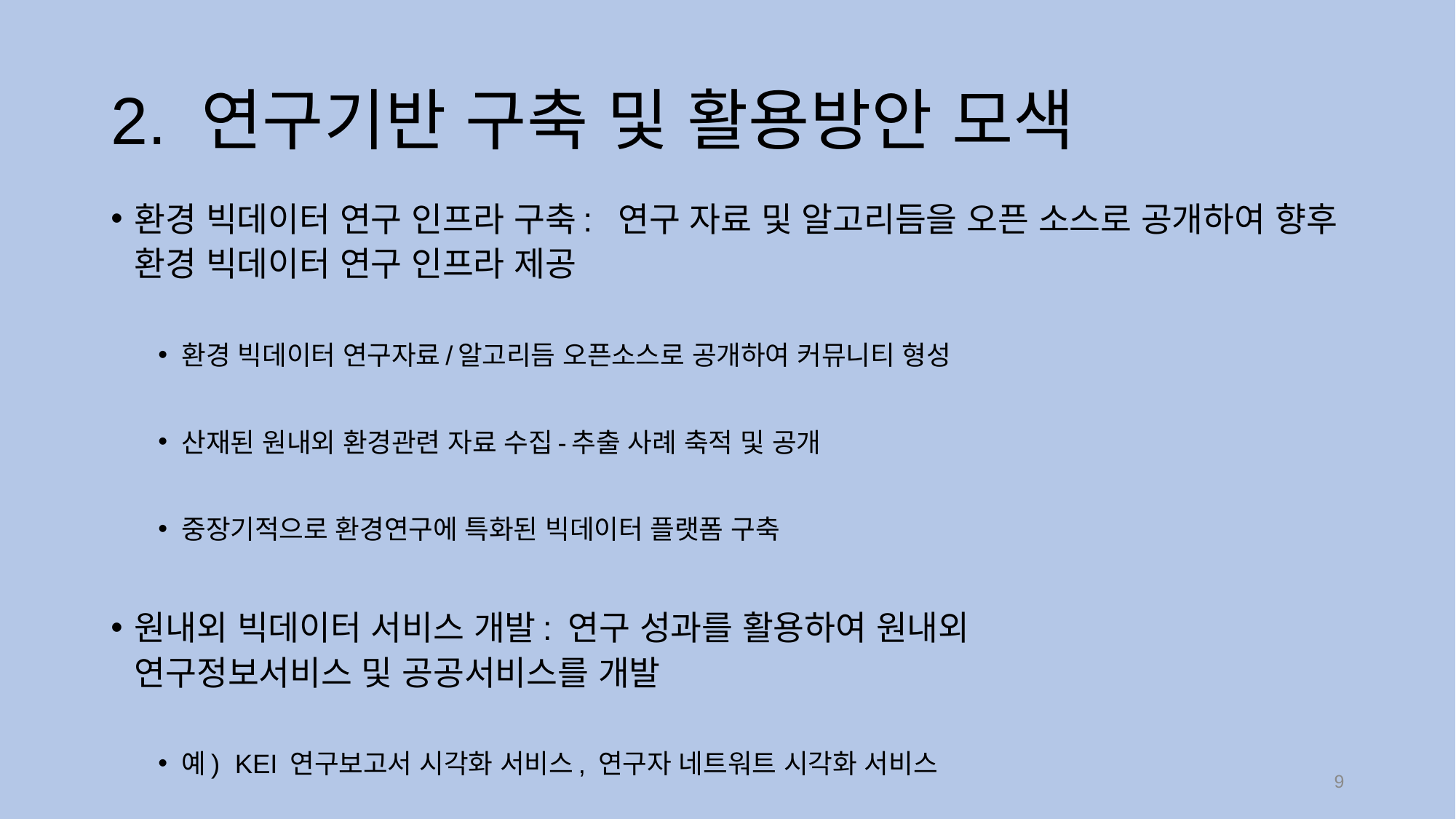

# 2. 연구기반 구축 및 활용방안 모색
환경 빅데이터 연구 인프라 구축:  연구 자료 및 알고리듬을 오픈 소스로 공개하여 향후 환경 빅데이터 연구 인프라 제공

환경 빅데이터 연구자료/알고리듬 오픈소스로 공개하여 커뮤니티 형성

산재된 원내외 환경관련 자료 수집-추출 사례 축적 및 공개

중장기적으로 환경연구에 특화된 빅데이터 플랫폼 구축

원내외 빅데이터 서비스 개발: 연구 성과를 활용하여 원내외
연구정보서비스 및 공공서비스를 개발

예)  KEI 연구보고서 시각화 서비스, 연구자 네트워트 시각화 서비스

9